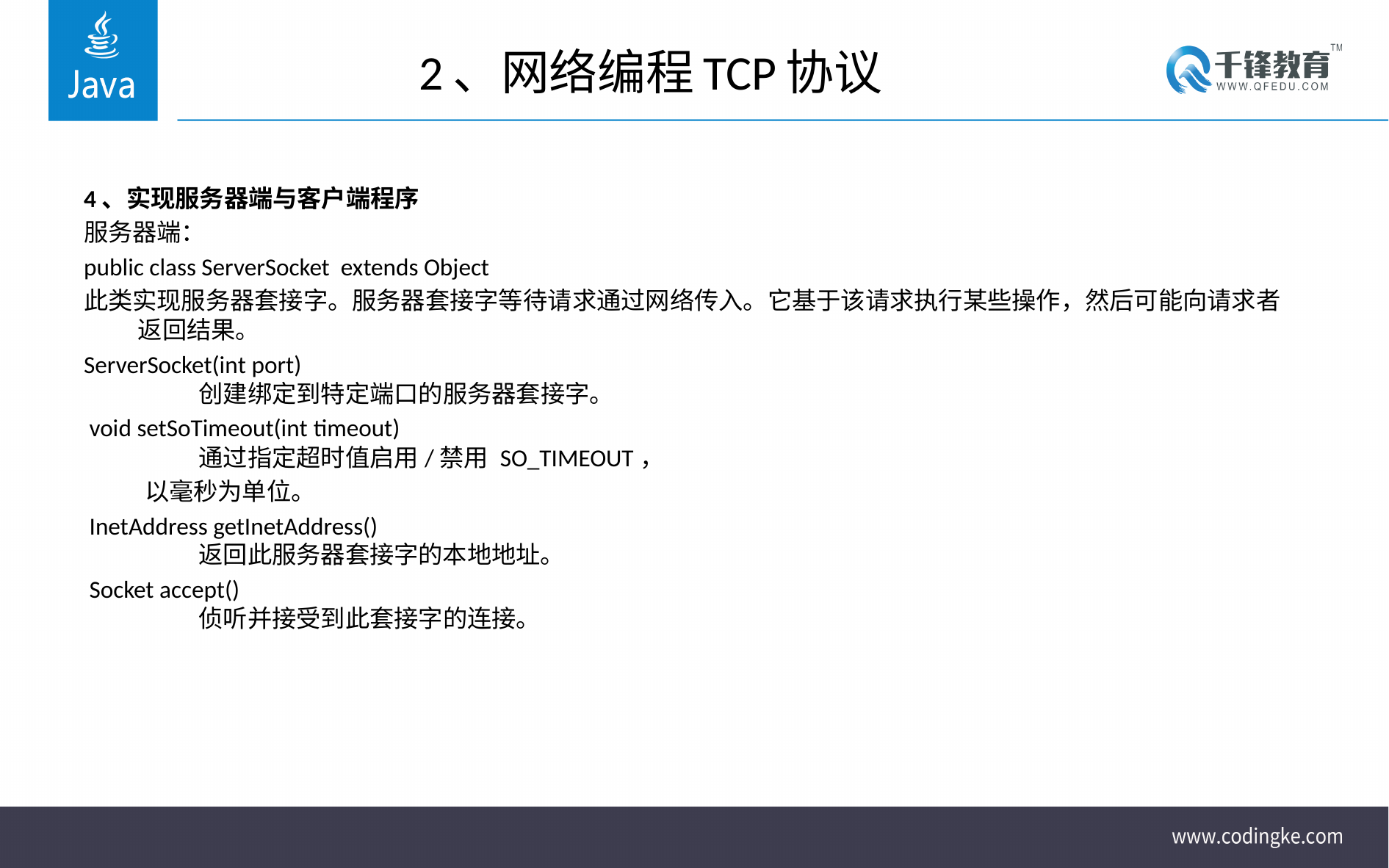

# 2、网络编程TCP协议
4、实现服务器端与客户端程序
服务器端：
public class ServerSocket  extends Object
此类实现服务器套接字。服务器套接字等待请求通过网络传入。它基于该请求执行某些操作，然后可能向请求者返回结果。
ServerSocket(int port)
          创建绑定到特定端口的服务器套接字。
 void setSoTimeout(int timeout)
          通过指定超时值启用/禁用 SO_TIMEOUT，
          以毫秒为单位。
 InetAddress getInetAddress()
          返回此服务器套接字的本地地址。
 Socket accept()
          侦听并接受到此套接字的连接。